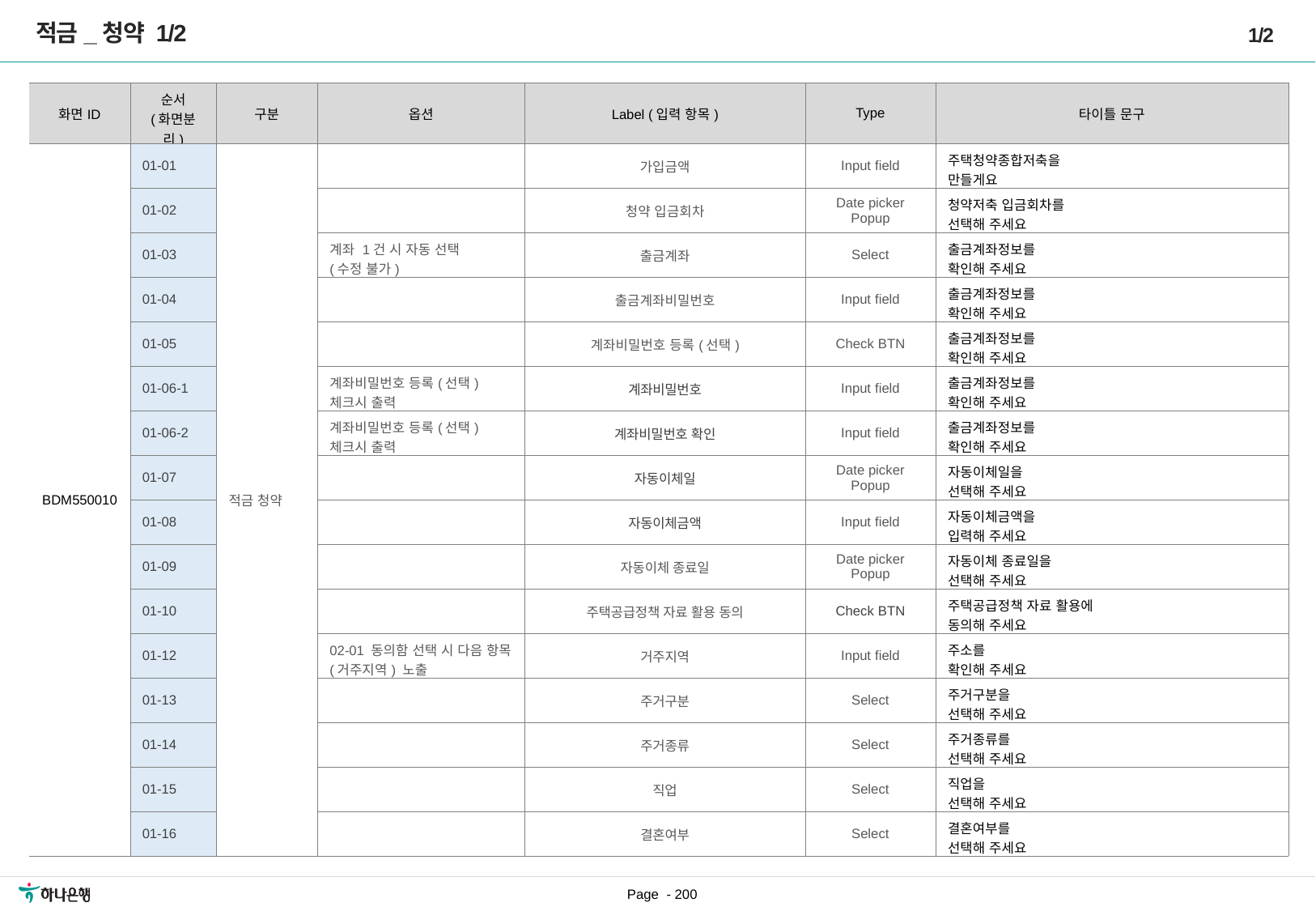

적금_청약 1/2
1/2
[수정요약] 2023.06.30
[BDM550010 01-10] Label 텍스트 수정 및 Type Radio BTN -> Check BTN으로 수정
| 화면ID | 순서 (화면분리) | 구분 | 옵션 | Label (입력 항목) | Type | 타이틀 문구 |
| --- | --- | --- | --- | --- | --- | --- |
| BDM550010 | 01-01 | 적금 청약 |  | 가입금액 | Input field | 주택청약종합저축을 만들게요 |
|  | 01-02 |  |  | 청약 입금회차 | Date picker Popup | 청약저축 입금회차를 선택해 주세요 |
|  | 01-03 |  | 계좌 1건 시 자동 선택 (수정 불가) | 출금계좌 | Select | 출금계좌정보를 확인해 주세요 |
|  | 01-04 |  |  | 출금계좌비밀번호 | Input field | 출금계좌정보를 확인해 주세요 |
|  | 01-05 |  |  | 계좌비밀번호 등록(선택) | Check BTN | 출금계좌정보를 확인해 주세요 |
|  | 01-06-1 |  | 계좌비밀번호 등록(선택) 체크시 출력 | 계좌비밀번호 | Input field | 출금계좌정보를 확인해 주세요 |
|  | 01-06-2 |  | 계좌비밀번호 등록(선택) 체크시 출력 | 계좌비밀번호 확인 | Input field | 출금계좌정보를 확인해 주세요 |
|  | 01-07 |  |  | 자동이체일 | Date picker Popup | 자동이체일을 선택해 주세요 |
|  | 01-08 |  |  | 자동이체금액 | Input field | 자동이체금액을 입력해 주세요 |
|  | 01-09 |  |  | 자동이체 종료일 | Date picker Popup | 자동이체 종료일을 선택해 주세요 |
|  | 01-10 |  |  | 주택공급정책 자료 활용 동의 | Check BTN | 주택공급정책 자료 활용에 동의해 주세요 |
|  | 01-12 |  | 02-01 동의함 선택 시 다음 항목(거주지역) 노출 | 거주지역 | Input field | 주소를 확인해 주세요 |
|  | 01-13 |  |  | 주거구분 | Select | 주거구분을 선택해 주세요 |
|  | 01-14 |  |  | 주거종류 | Select | 주거종류를 선택해 주세요 |
|  | 01-15 |  |  | 직업 | Select | 직업을 선택해 주세요 |
|  | 01-16 |  |  | 결혼여부 | Select | 결혼여부를 선택해 주세요 |